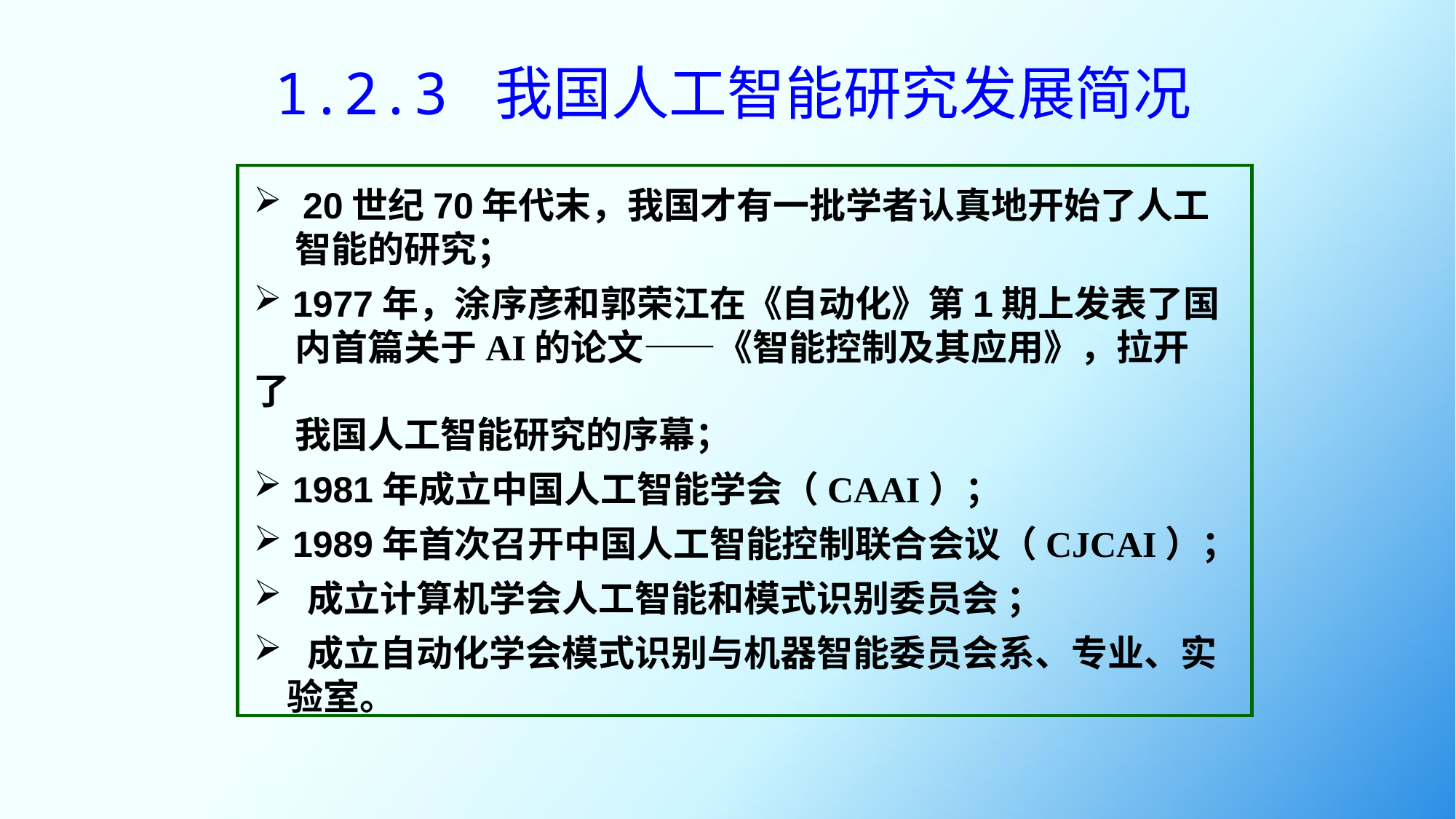

# 1.2.3 我国人工智能研究发展简况

  20世纪70年代末，我国才有一批学者认真地开始了人工
    智能的研究；
 1977年，涂序彦和郭荣江在《自动化》第1期上发表了国
    内首篇关于AI的论文——《智能控制及其应用》，拉开了
    我国人工智能研究的序幕；
 1981年成立中国人工智能学会（CAAI）；
 1989年首次召开中国人工智能控制联合会议（CJCAI）；
  成立计算机学会人工智能和模式识别委员会 ；
  成立自动化学会模式识别与机器智能委员会系、专业、实
   验室。
9